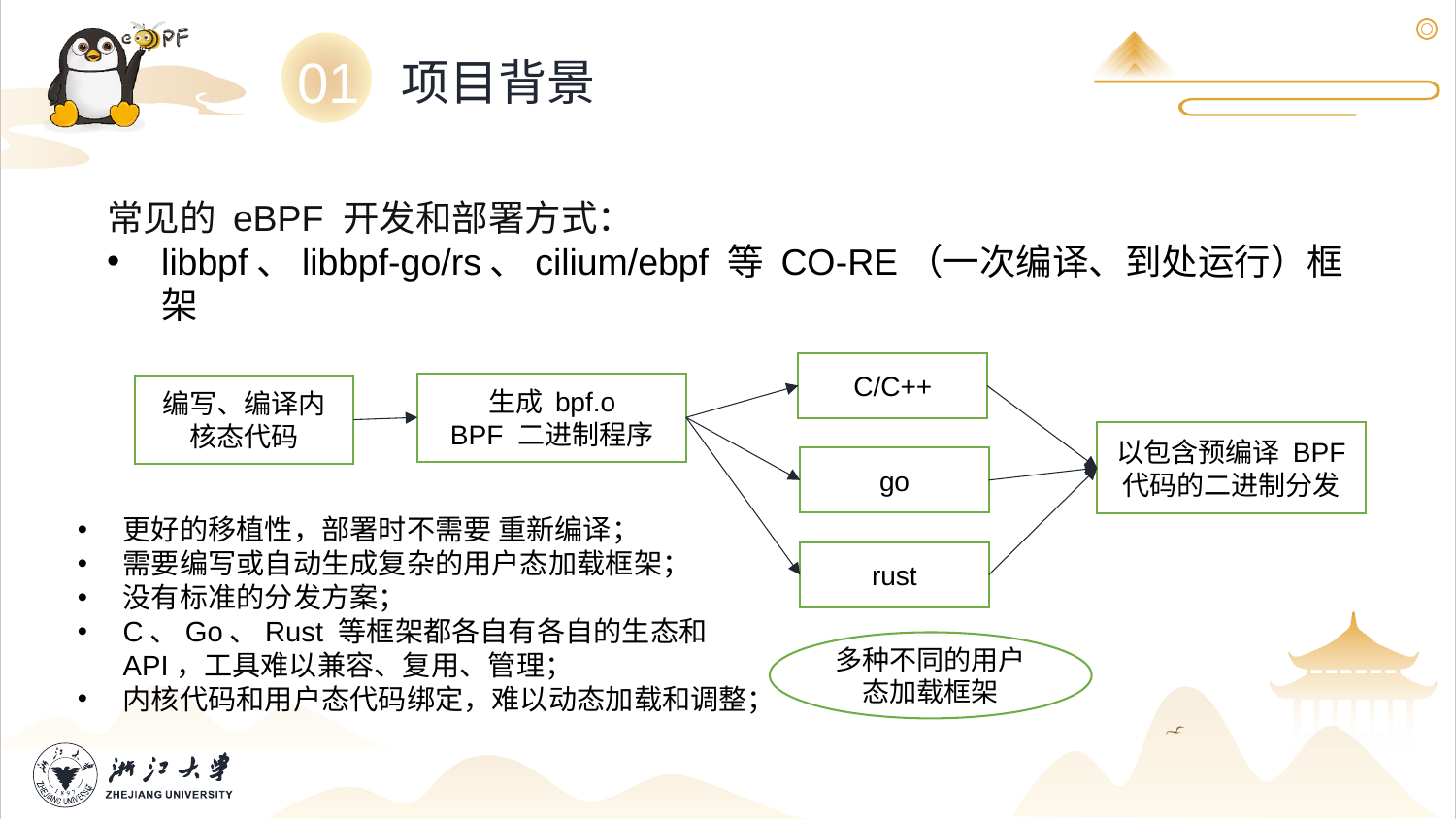

01
项目背景
常见的 eBPF 开发和部署方式：
libbpf、libbpf-go/rs、cilium/ebpf 等 CO-RE（一次编译、到处运行）框架
C/C++
生成 bpf.o
BPF 二进制程序
编写、编译内核态代码
以包含预编译 BPF 代码的二进制分发
go
更好的移植性，部署时不需要 重新编译；
需要编写或自动生成复杂的用户态加载框架；
没有标准的分发方案；
C、Go、Rust 等框架都各自有各自的生态和 API，工具难以兼容、复用、管理；
内核代码和用户态代码绑定，难以动态加载和调整；
rust
多种不同的用户态加载框架
8